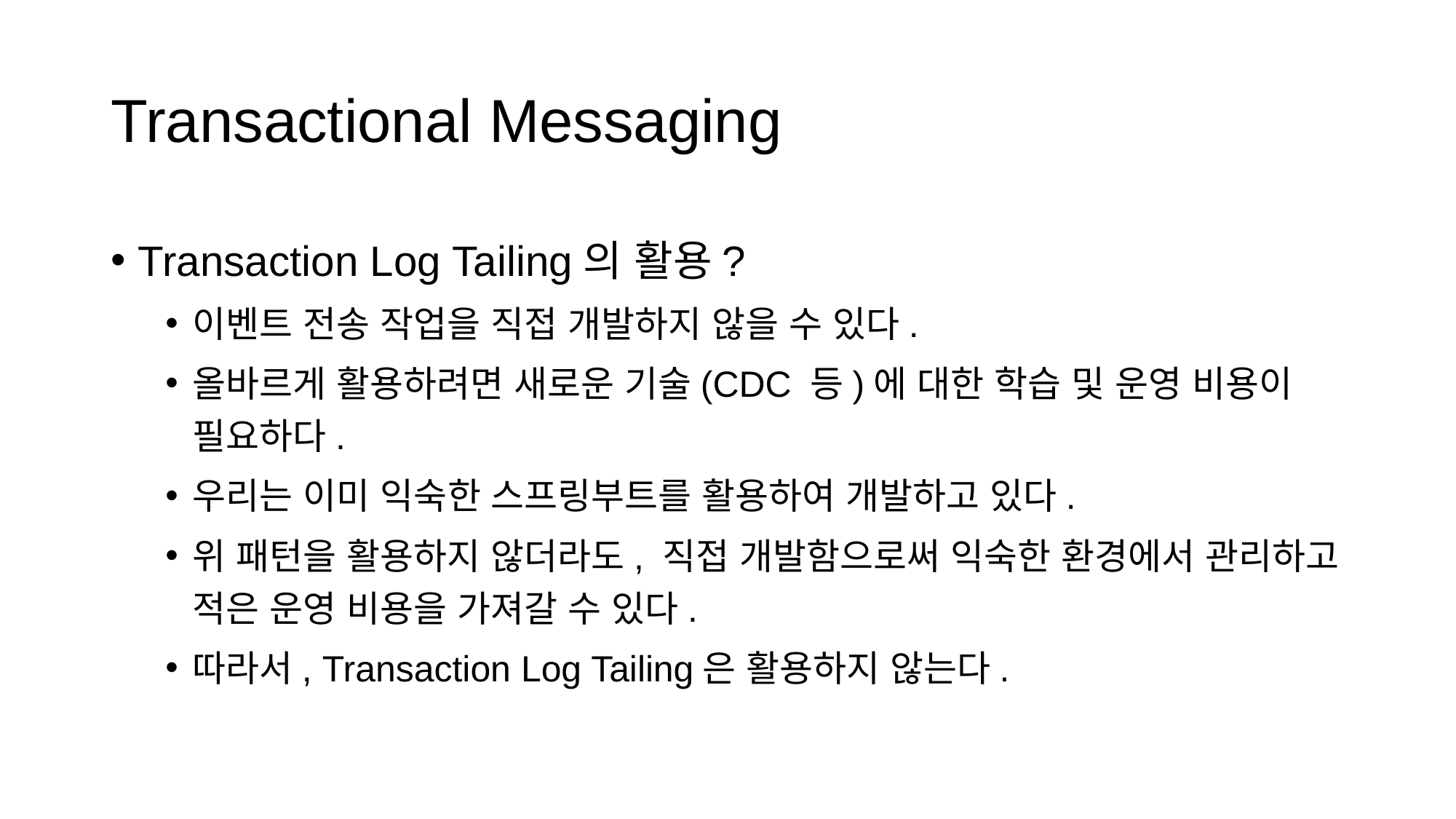

# Transactional Messaging
Transaction Log Tailing의 활용?
이벤트 전송 작업을 직접 개발하지 않을 수 있다.
올바르게 활용하려면 새로운 기술(CDC 등)에 대한 학습 및 운영 비용이 필요하다.
우리는 이미 익숙한 스프링부트를 활용하여 개발하고 있다.
위 패턴을 활용하지 않더라도, 직접 개발함으로써 익숙한 환경에서 관리하고 적은 운영 비용을 가져갈 수 있다.
따라서, Transaction Log Tailing은 활용하지 않는다.